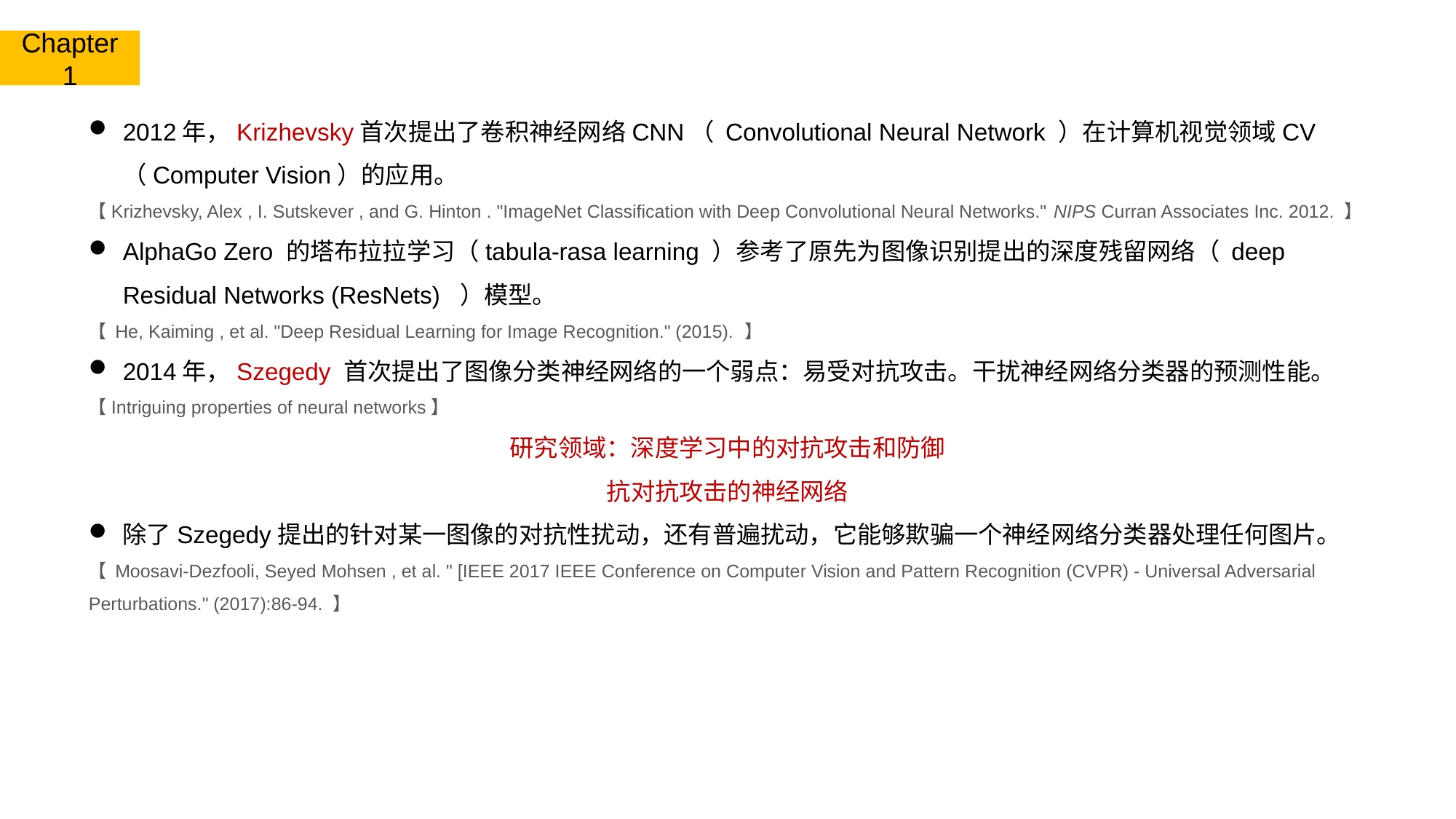

Chapter 1
2012年，Krizhevsky首次提出了卷积神经网络CNN（ Convolutional Neural Network ）在计算机视觉领域CV（Computer Vision）的应用。
【Krizhevsky, Alex , I. Sutskever , and G. Hinton . "ImageNet Classification with Deep Convolutional Neural Networks." NIPS Curran Associates Inc. 2012. 】
AlphaGo Zero 的塔布拉拉学习（tabula-rasa learning ）参考了原先为图像识别提出的深度残留网络（ deep Residual Networks (ResNets)  ）模型。
【 He, Kaiming , et al. "Deep Residual Learning for Image Recognition." (2015). 】
2014年，Szegedy 首次提出了图像分类神经网络的一个弱点：易受对抗攻击。干扰神经网络分类器的预测性能。
【Intriguing properties of neural networks】
研究领域：深度学习中的对抗攻击和防御
抗对抗攻击的神经网络
除了Szegedy提出的针对某一图像的对抗性扰动，还有普遍扰动，它能够欺骗一个神经网络分类器处理任何图片。
【 Moosavi-Dezfooli, Seyed Mohsen , et al. " [IEEE 2017 IEEE Conference on Computer Vision and Pattern Recognition (CVPR) - Universal Adversarial Perturbations." (2017):86-94. 】